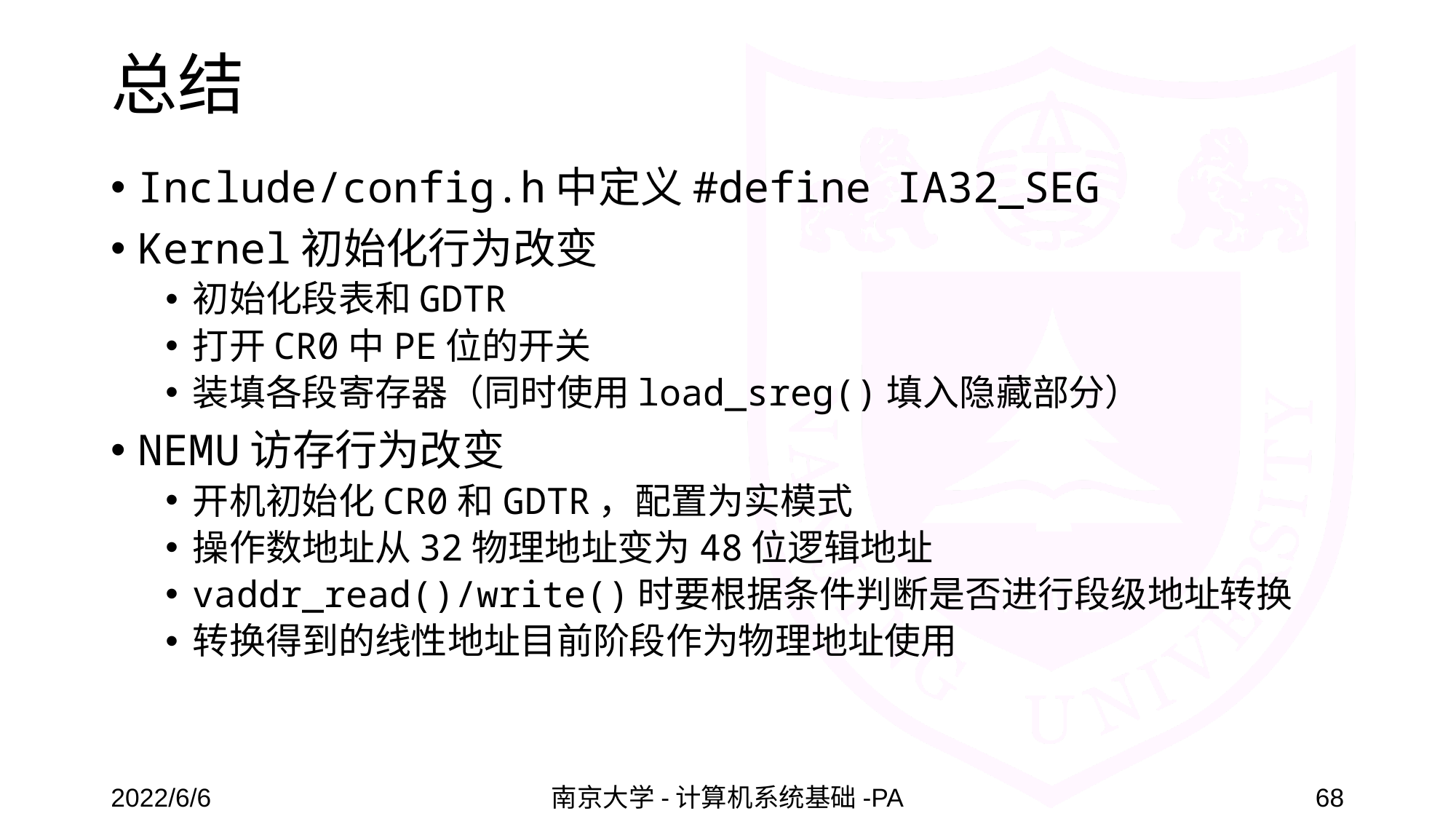

# 总结
Include/config.h中定义#define IA32_SEG
Kernel初始化行为改变
初始化段表和GDTR
打开CR0中PE位的开关
装填各段寄存器（同时使用load_sreg()填入隐藏部分）
NEMU访存行为改变
开机初始化CR0和GDTR，配置为实模式
操作数地址从32物理地址变为48位逻辑地址
vaddr_read()/write()时要根据条件判断是否进行段级地址转换
转换得到的线性地址目前阶段作为物理地址使用
2022/6/6
南京大学-计算机系统基础-PA
68